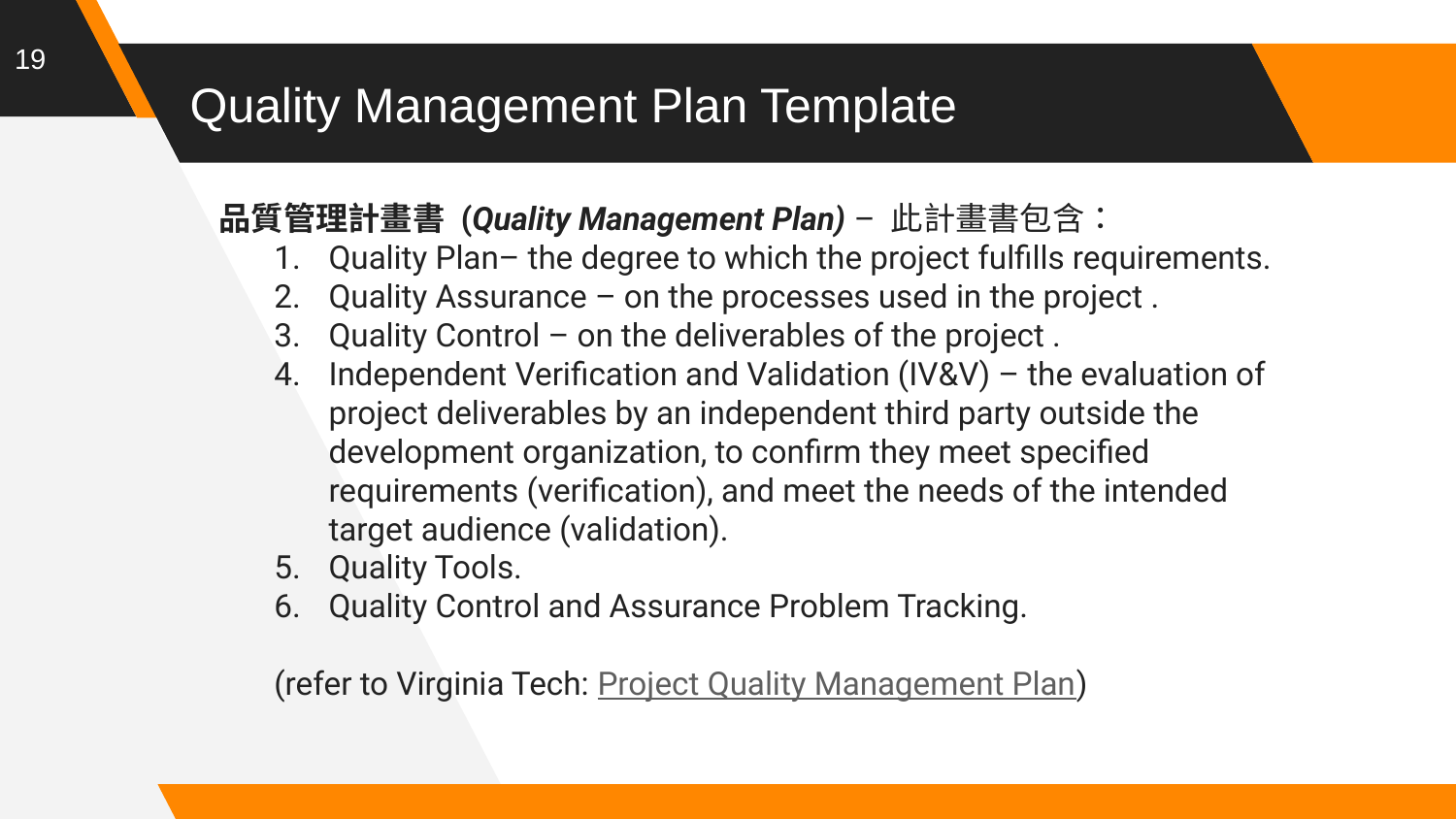

19
# Quality Management Plan Template
品質管理計畫書 (Quality Management Plan) – 此計畫書包含：
Quality Plan– the degree to which the project fulfills requirements.
Quality Assurance – on the processes used in the project .
Quality Control – on the deliverables of the project .
Independent Verification and Validation (IV&V) – the evaluation of project deliverables by an independent third party outside the development organization, to confirm they meet specified requirements (verification), and meet the needs of the intended target audience (validation).
Quality Tools.
Quality Control and Assurance Problem Tracking.

(refer to Virginia Tech: Project Quality Management Plan)